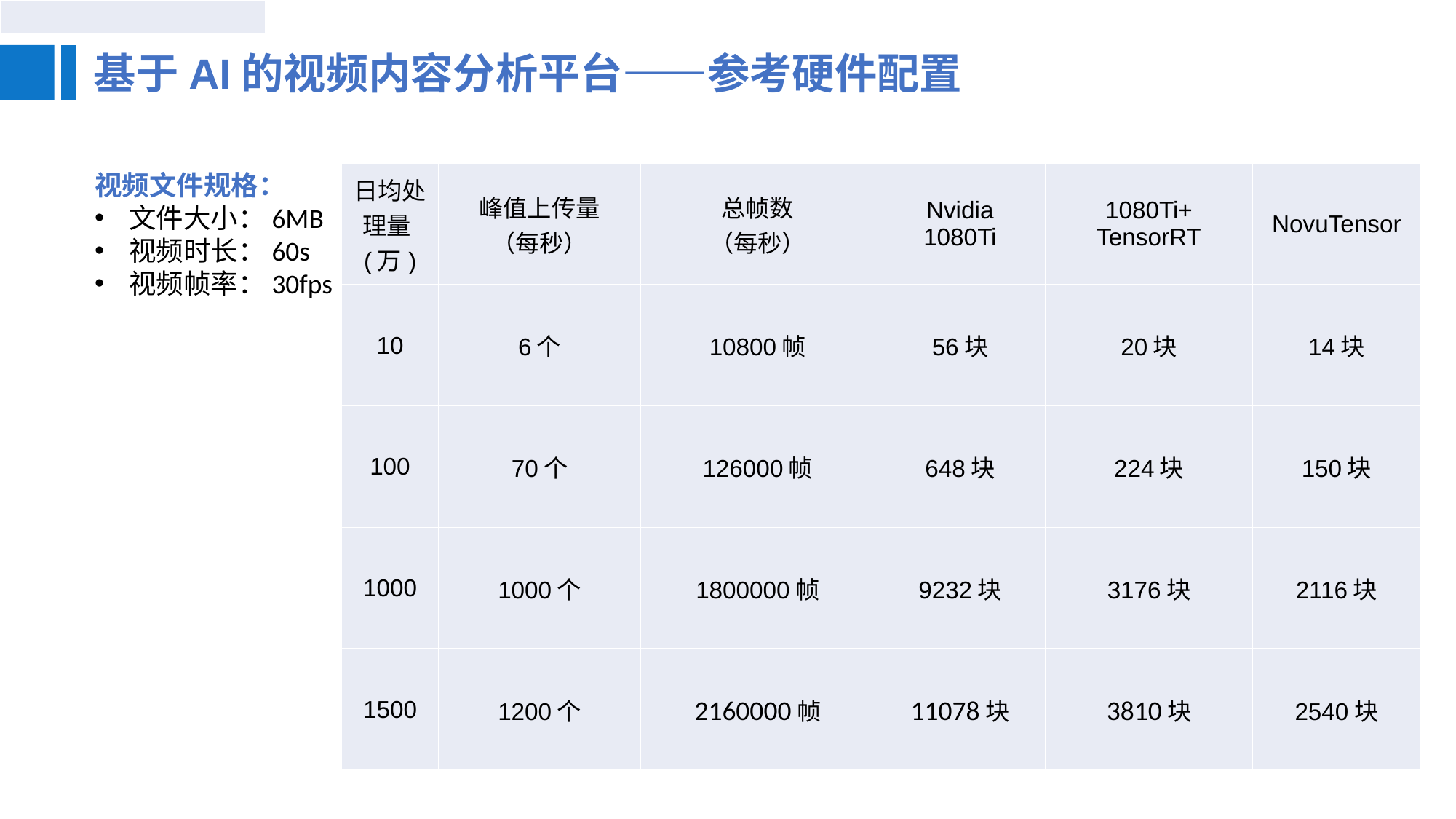

|  |
| --- |
基于AI的视频内容分析平台——参考硬件配置

视频文件规格：
文件大小：6MB
视频时长：60s
视频帧率：30fps
| 日均处理量(万) | 峰值上传量 （每秒） | 总帧数 （每秒） | Nvidia 1080Ti | 1080Ti+ TensorRT | NovuTensor |
| --- | --- | --- | --- | --- | --- |
| 10 | 6个 | 10800帧 | 56块 | 20块 | 14块 |
| 100 | 70个 | 126000帧 | 648块 | 224块 | 150块 |
| 1000 | 1000个 | 1800000帧 | 9232块 | 3176块 | 2116块 |
| 1500 | 1200个 | 2160000帧 | 11078块 | 3810块 | 2540块 |